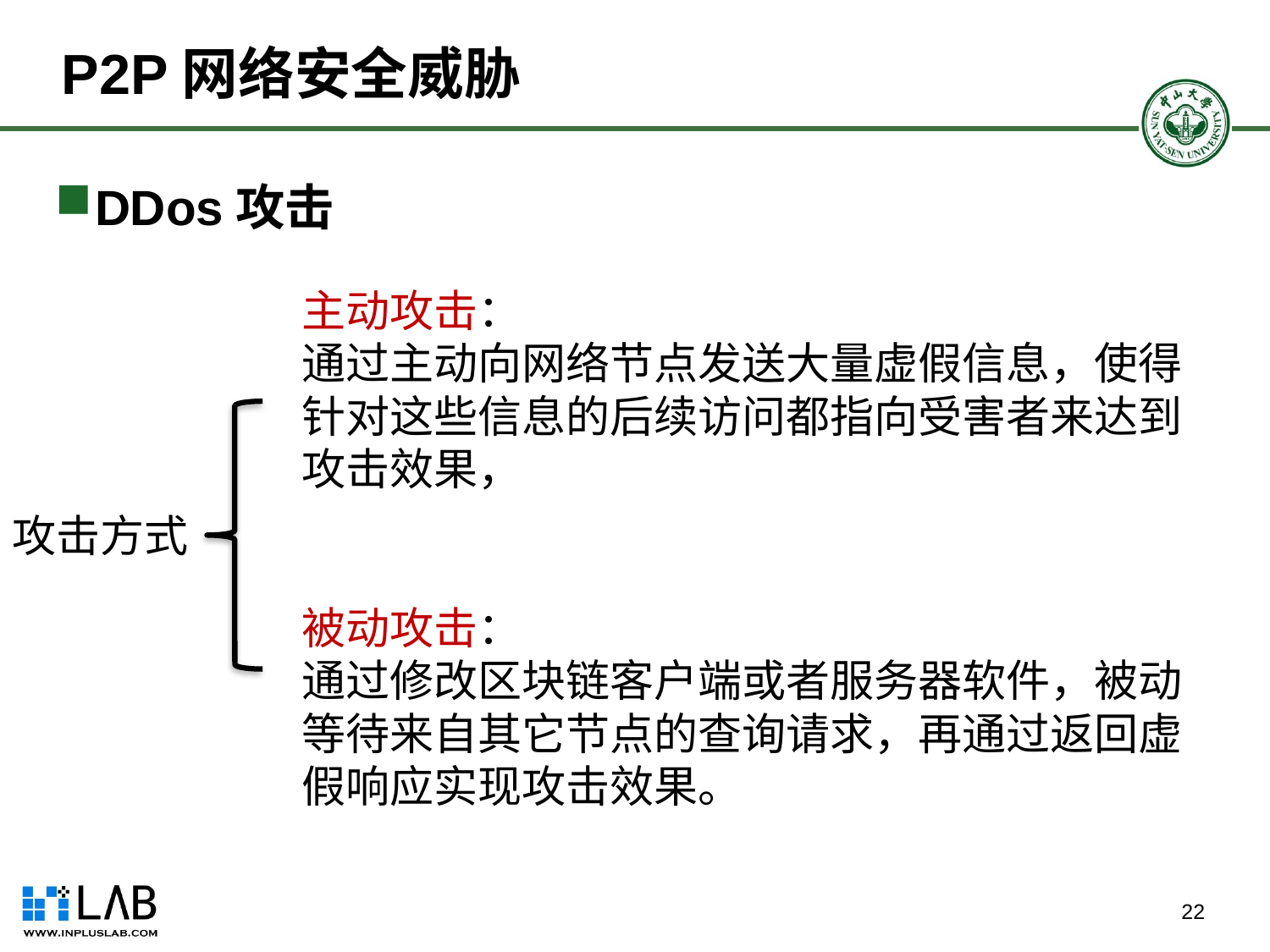

# P2P网络安全威胁
DDos攻击
主动攻击：
通过主动向网络节点发送大量虚假信息，使得针对这些信息的后续访问都指向受害者来达到攻击效果，

被动攻击：
通过修改区块链客户端或者服务器软件，被动等待来自其它节点的查询请求，再通过返回虚假响应实现攻击效果。

攻击方式